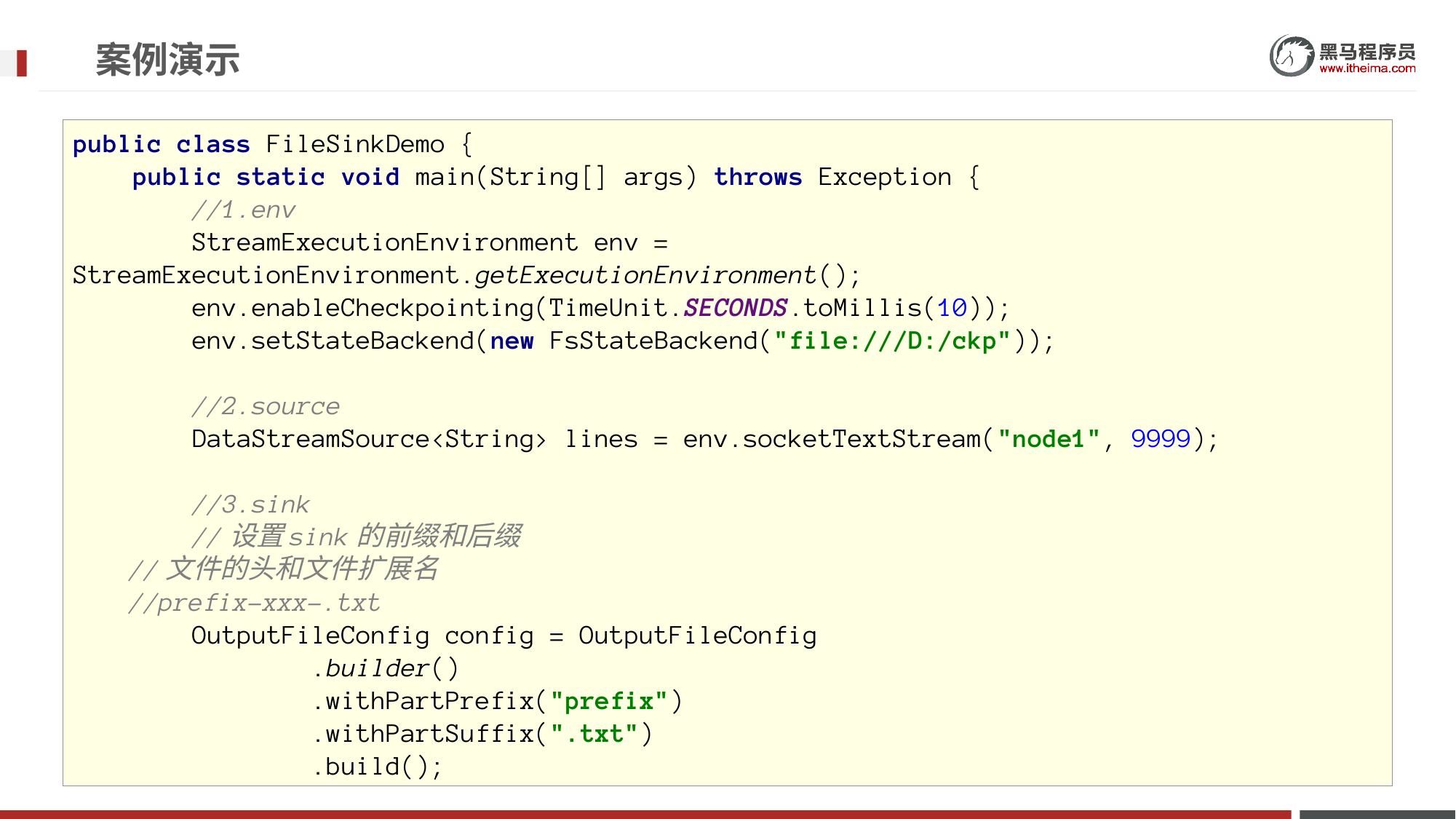

# 案例演示
public class FileSinkDemo {
    public static void main(String[] args) throws Exception {
        //1.env
        StreamExecutionEnvironment env = StreamExecutionEnvironment.getExecutionEnvironment();
        env.enableCheckpointing(TimeUnit.SECONDS.toMillis(10));
        env.setStateBackend(new FsStateBackend("file:///D:/ckp"));
        //2.source
        DataStreamSource<String> lines = env.socketTextStream("node1", 9999);
        //3.sink
        //设置sink的前缀和后缀
        //文件的头和文件扩展名
        //prefix-xxx-.txt
        OutputFileConfig config = OutputFileConfig
                .builder()
                .withPartPrefix("prefix")
                .withPartSuffix(".txt")
                .build();